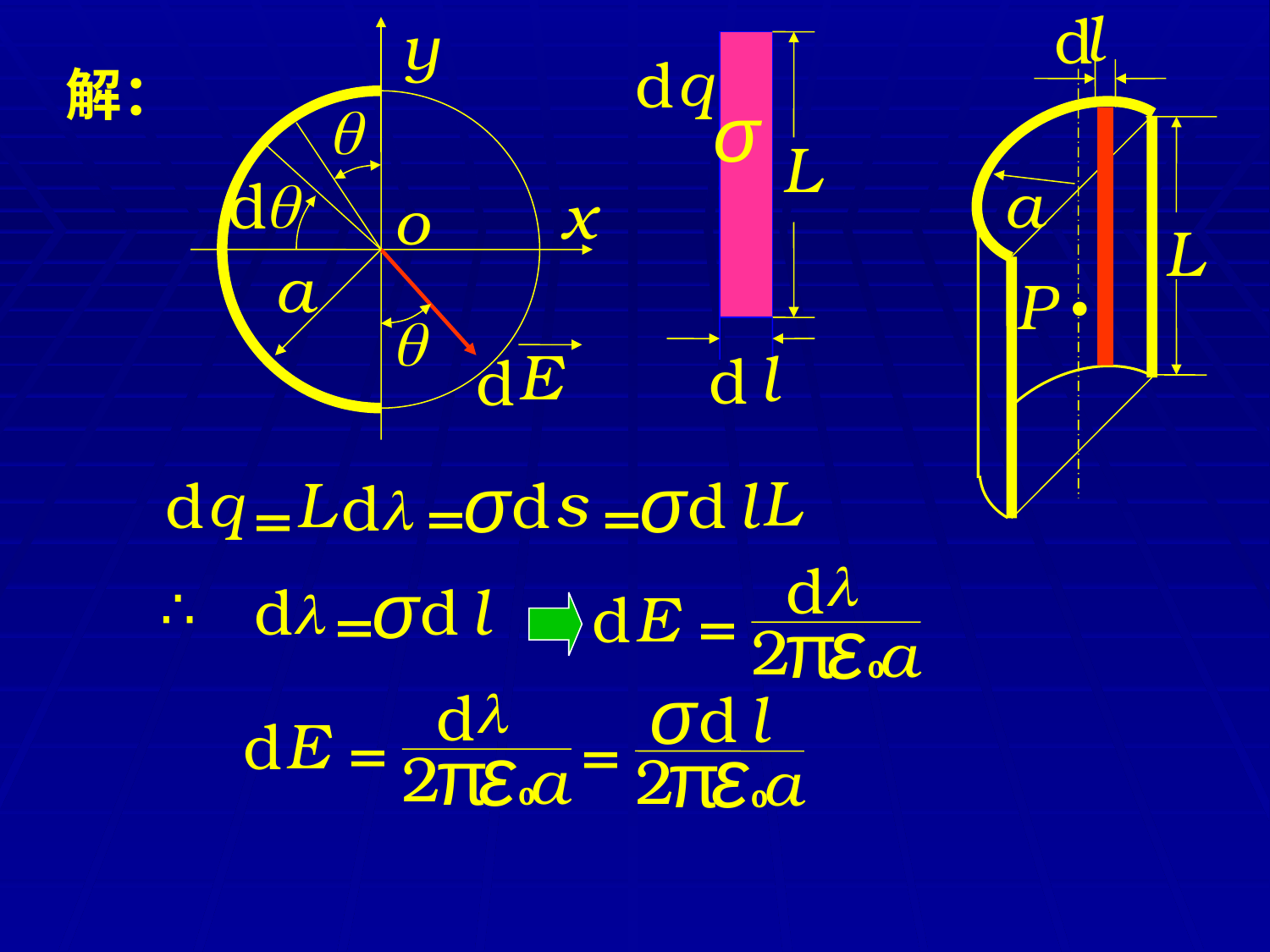

d
l

a

L
.
P

y

θ

θ

d
o
x

a

θ
d
E

σ
L

l
d

q
d
解：
σ
s
d
=
σ
d
l
L
=
q
d
d
L
λ
=
d
λ
d
=
E
ε
π
2
a

0

σ
d
d
l
λ
=
∴
σ
d
l
=
ε
π
2
a

0
d
λ
d
=
E
ε
π
2
a

0